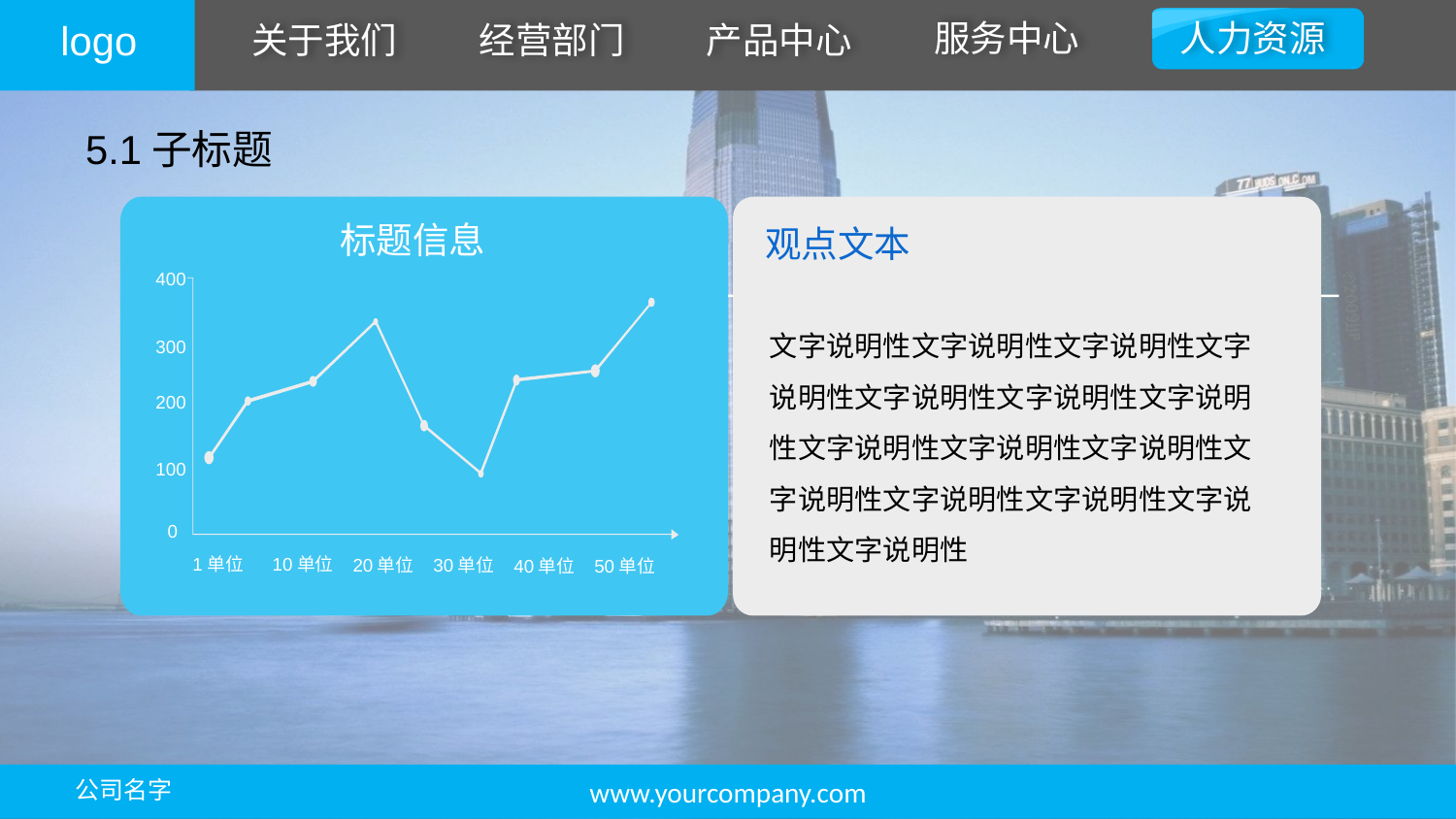

5.1子标题

观点文本
文字说明性文字说明性文字说明性文字说明性文字说明性文字说明性文字说明性文字说明性文字说明性文字说明性文字说明性文字说明性文字说明性文字说明性文字说明性

标题信息
400

300
200
100
0

1单位
10单位
20单位
30单位
40单位
50单位